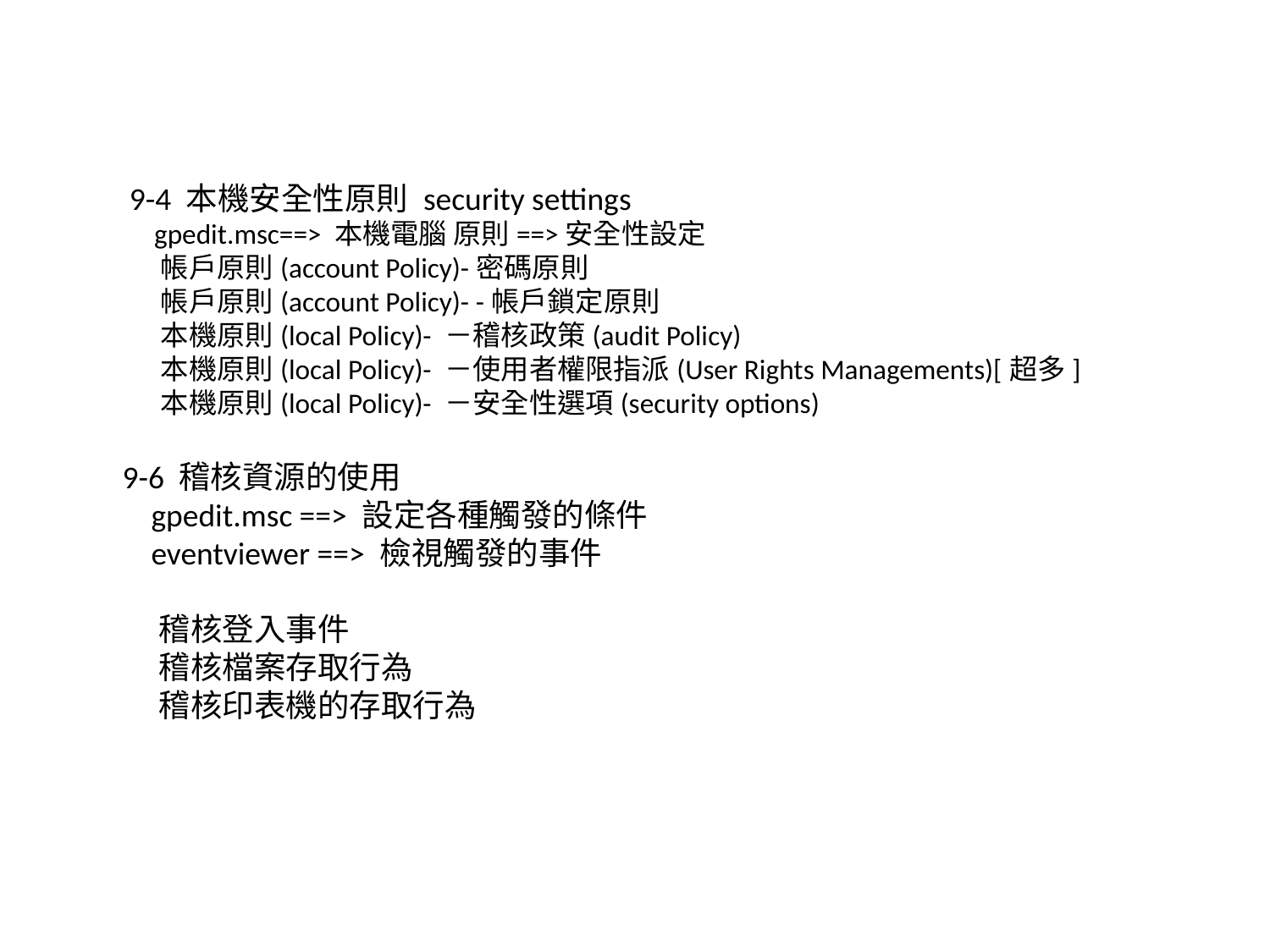

9-4 本機安全性原則 security settings
     gpedit.msc==> 本機電腦 原則==>安全性設定
     帳戶原則(account Policy)-密碼原則
     帳戶原則(account Policy)- -帳戶鎖定原則
     本機原則(local Policy)- －稽核政策(audit Policy)
     本機原則(local Policy)- －使用者權限指派(User Rights Managements)[超多]
     本機原則(local Policy)- －安全性選項(security options)

9-6 稽核資源的使用
    gpedit.msc ==> 設定各種觸發的條件
    eventviewer ==> 檢視觸發的事件

    稽核登入事件
    稽核檔案存取行為
    稽核印表機的存取行為